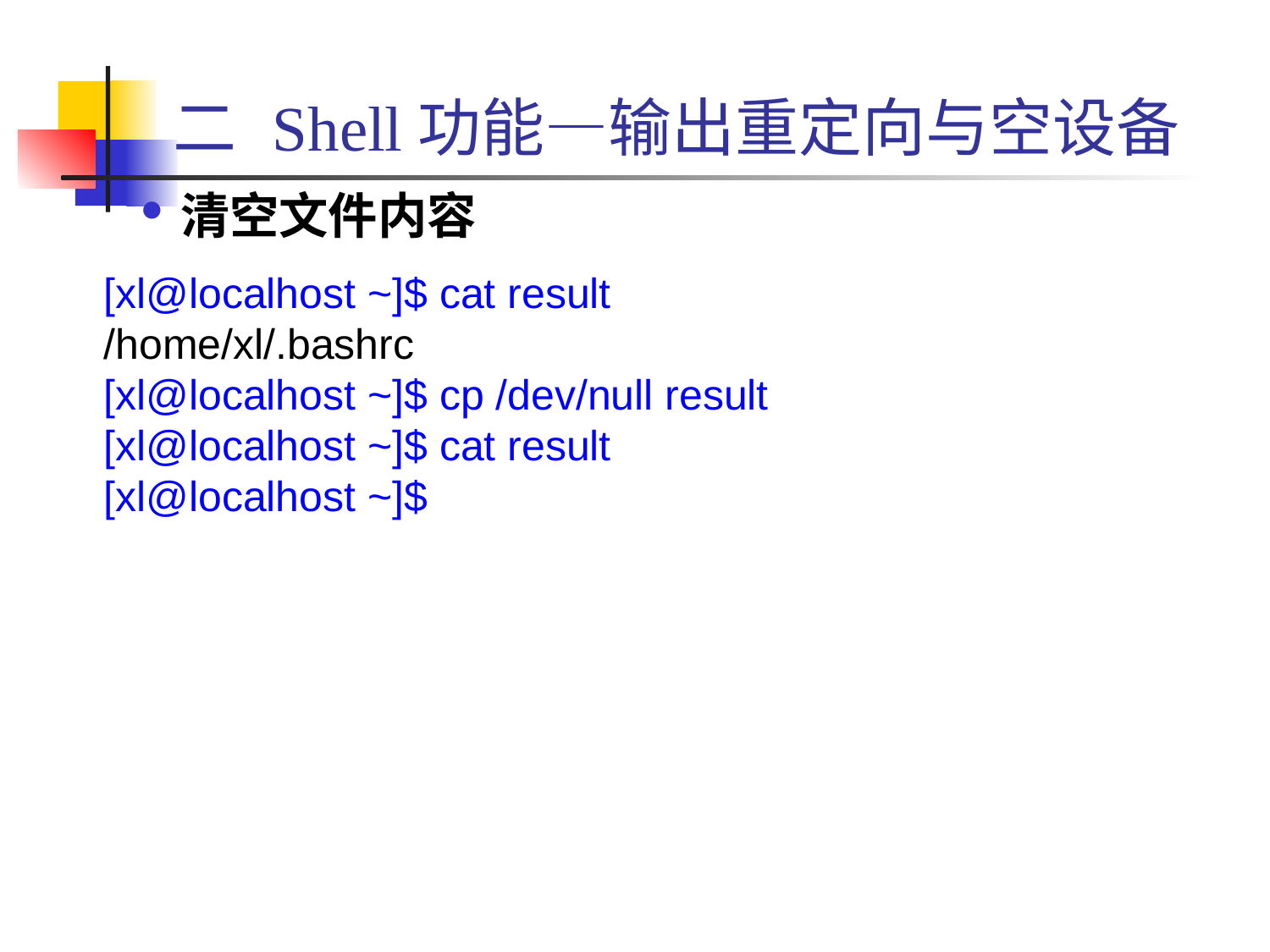

# 二 Shell功能—输出重定向与空设备
清空文件内容
[xl@localhost ~]$ cat result
/home/xl/.bashrc
[xl@localhost ~]$ cp /dev/null result
[xl@localhost ~]$ cat result
[xl@localhost ~]$